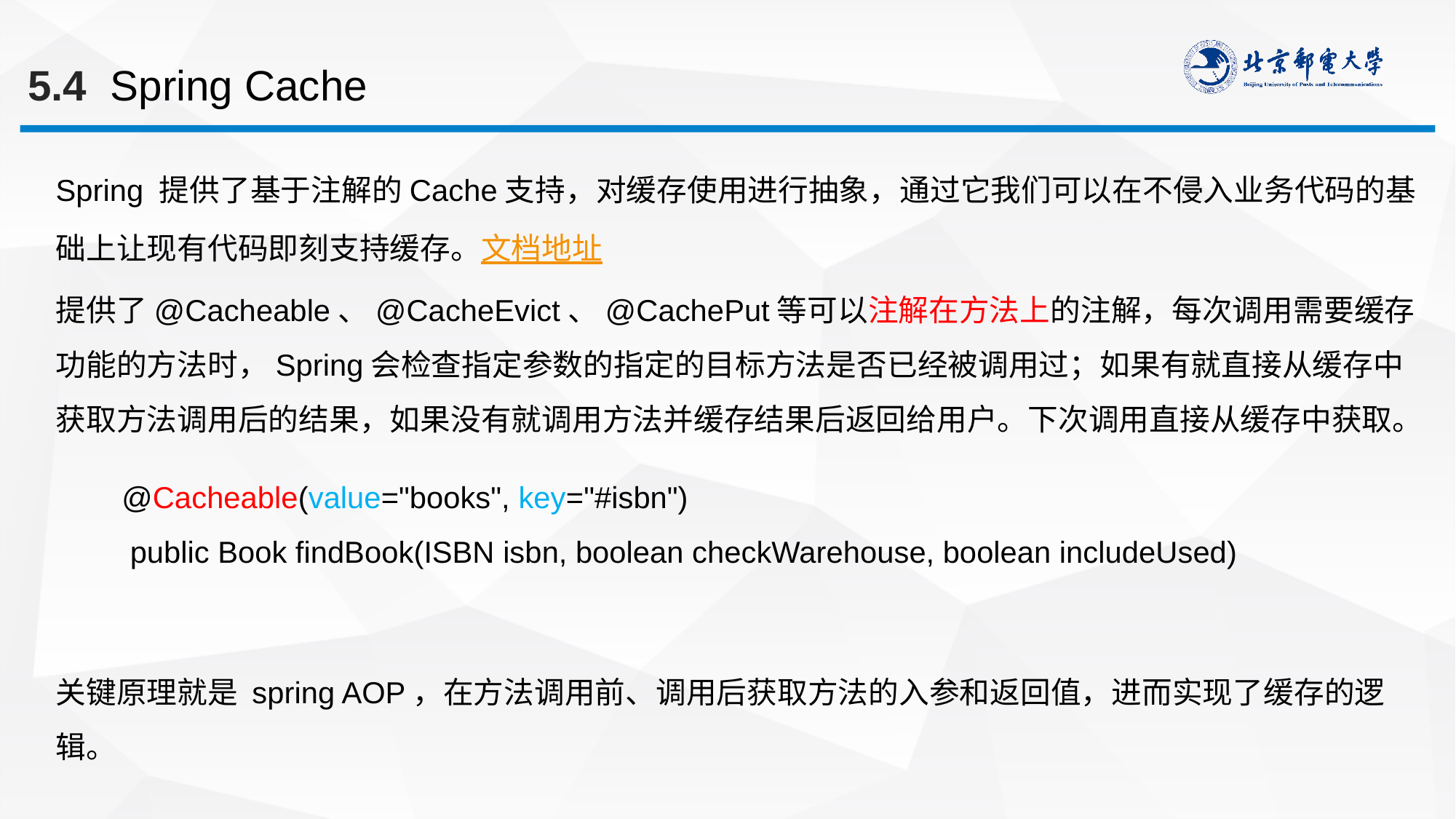

5.4  Spring Cache

Spring 提供了基于注解的Cache支持，对缓存使用进行抽象，通过它我们可以在不侵入业务代码的基础上让现有代码即刻支持缓存。文档地址
提供了@Cacheable、@CacheEvict、@CachePut等可以注解在方法上的注解，每次调用需要缓存功能的方法时，Spring会检查指定参数的指定的目标方法是否已经被调用过；如果有就直接从缓存中获取方法调用后的结果，如果没有就调用方法并缓存结果后返回给用户。下次调用直接从缓存中获取。

关键原理就是 spring AOP，在方法调用前、调用后获取方法的入参和返回值，进而实现了缓存的逻辑。

@Cacheable(value="books", key="#isbn")
 public Book findBook(ISBN isbn, boolean checkWarehouse, boolean includeUsed)